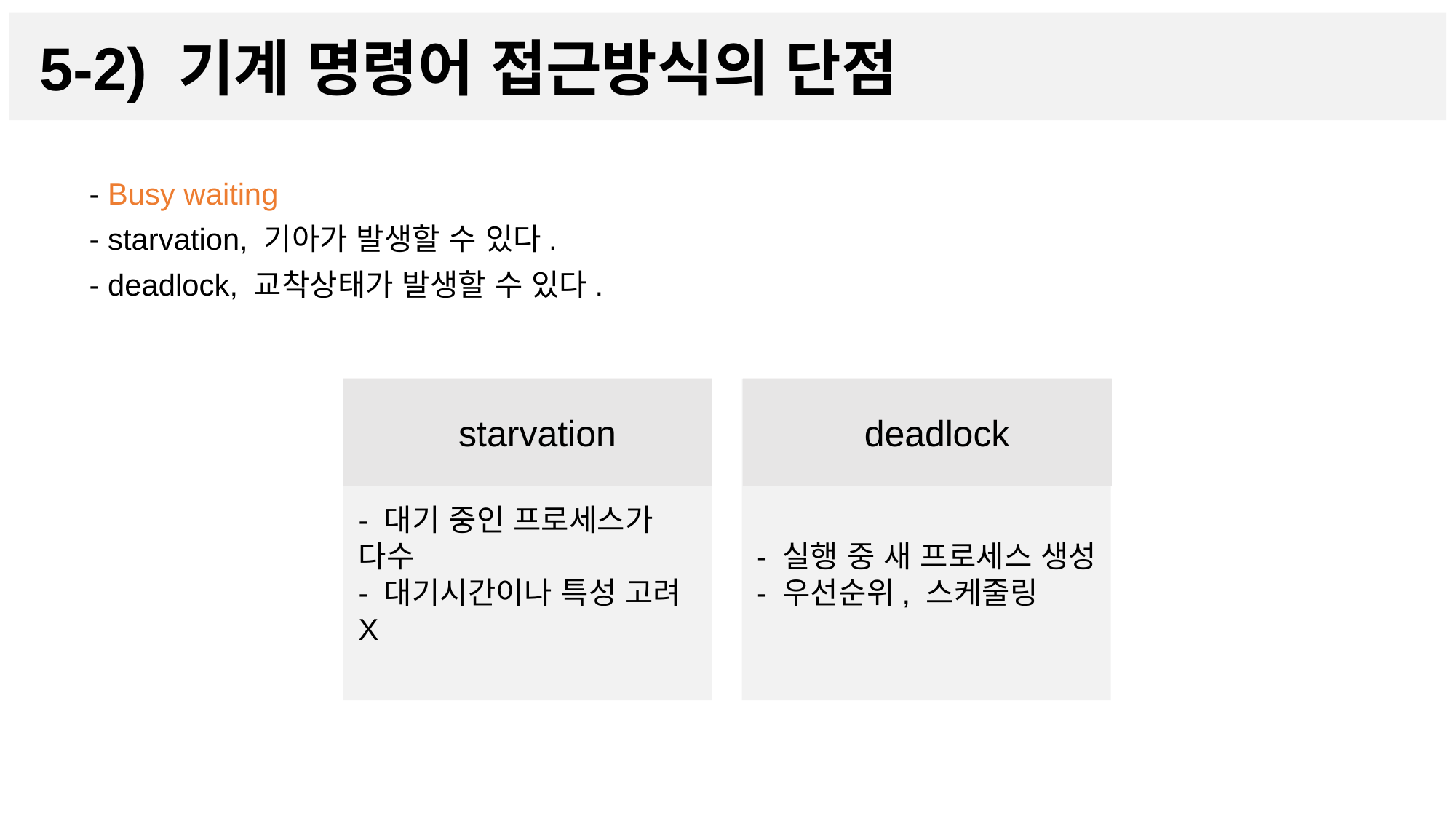

5-2) 기계 명령어 접근방식의 단점
- Busy waiting
- starvation, 기아가 발생할 수 있다.
- deadlock, 교착상태가 발생할 수 있다.
- 대기 중인 프로세스가 다수
- 대기시간이나 특성 고려 X
starvation
- 실행 중 새 프로세스 생성
- 우선순위, 스케줄링
deadlock